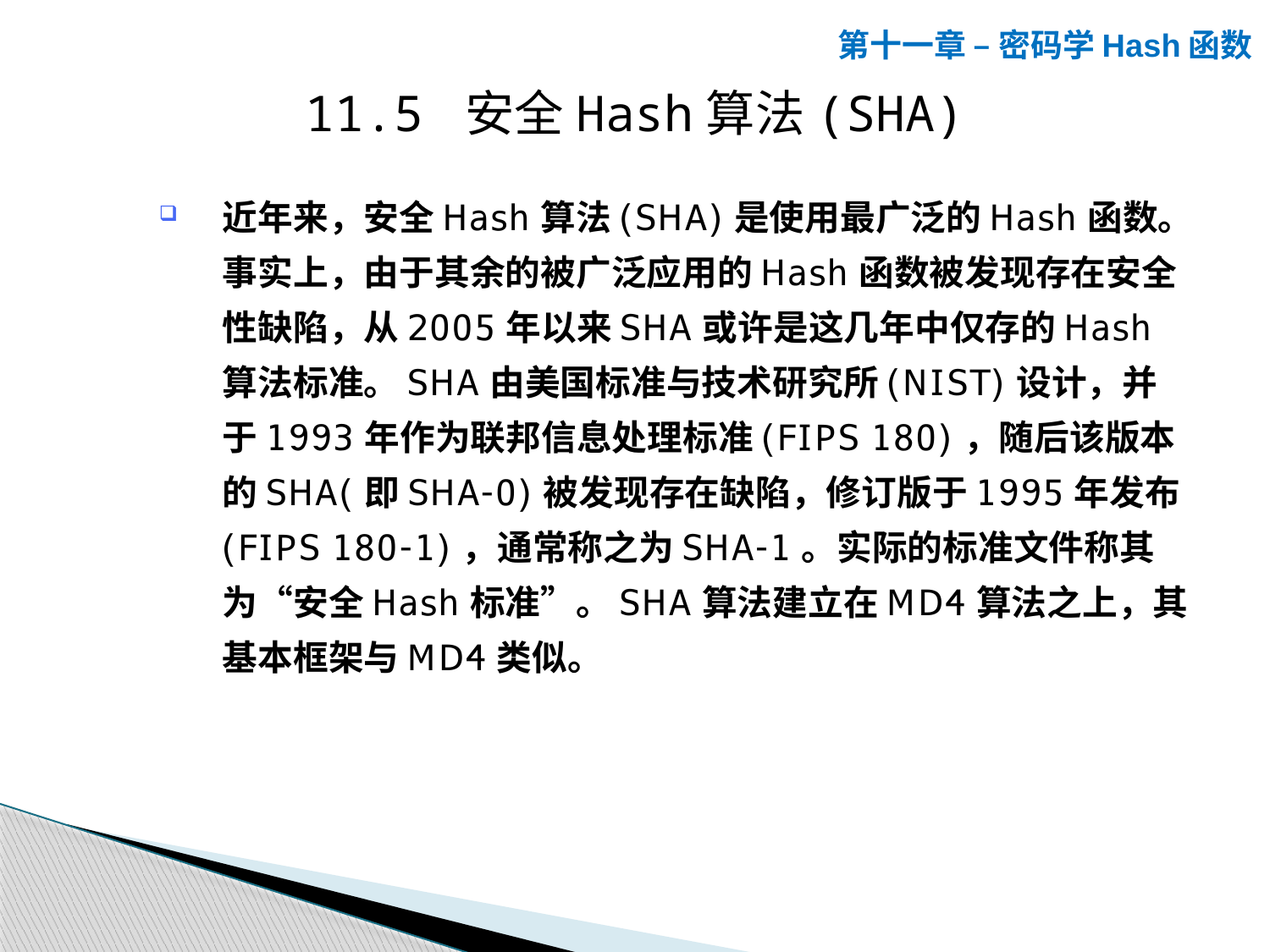

第十一章 – 密码学Hash函数
11.5 安全Hash算法(SHA)
近年来，安全Hash算法(SHA)是使用最广泛的Hash函数。事实上，由于其余的被广泛应用的Hash函数被发现存在安全性缺陷，从2005年以来SHA或许是这几年中仅存的Hash算法标准。SHA由美国标准与技术研究所(NIST)设计，并于1993年作为联邦信息处理标准(FIPS 180)，随后该版本的SHA(即SHA-0)被发现存在缺陷，修订版于1995年发布(FIPS 180-1)，通常称之为SHA-1。实际的标准文件称其为“安全Hash标准”。SHA算法建立在MD4算法之上，其基本框架与MD4类似。